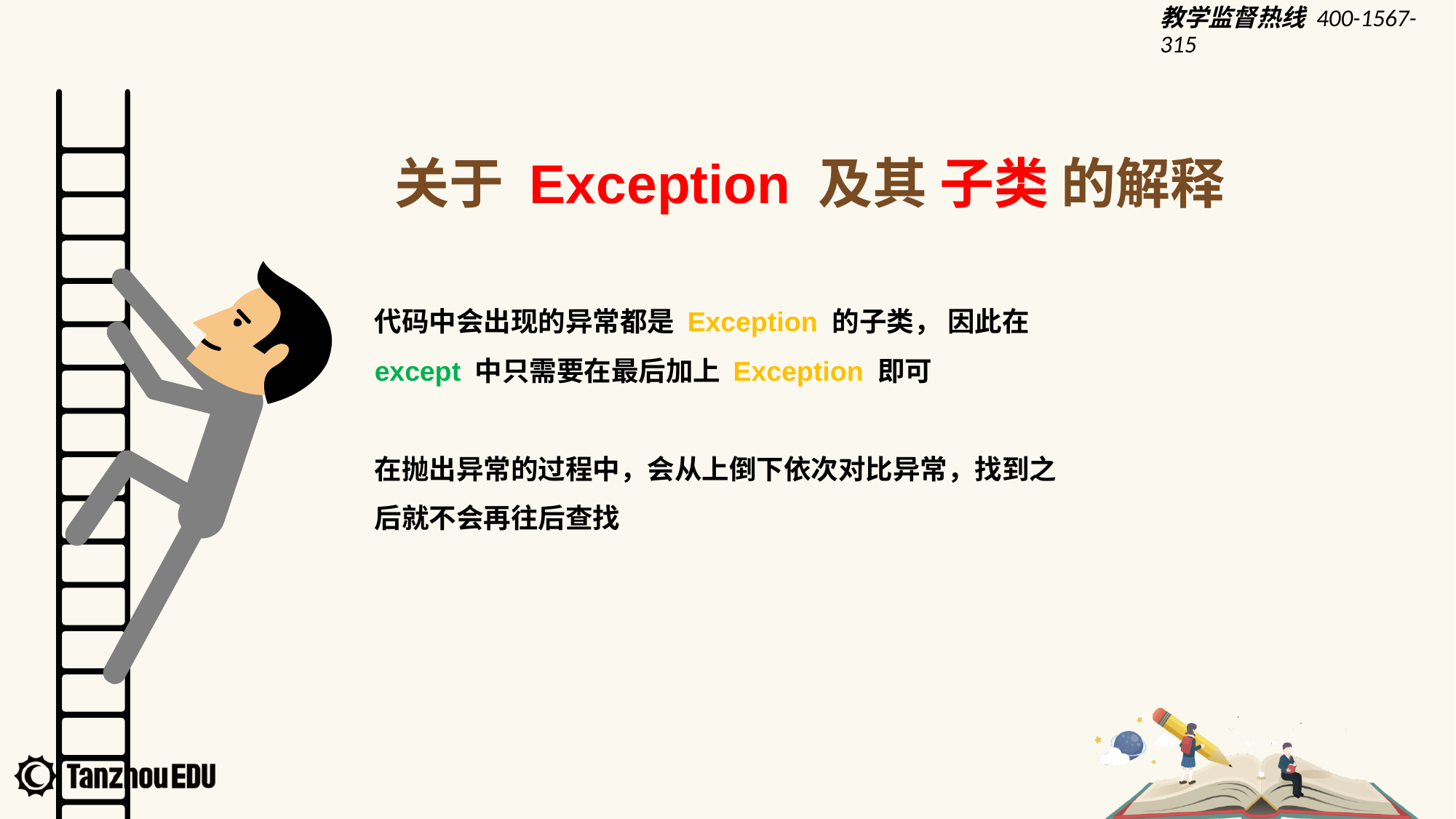

关于 Exception 及其 子类 的解释
代码中会出现的异常都是 Exception 的子类， 因此在 except 中只需要在最后加上 Exception 即可

在抛出异常的过程中，会从上倒下依次对比异常，找到之后就不会再往后查找